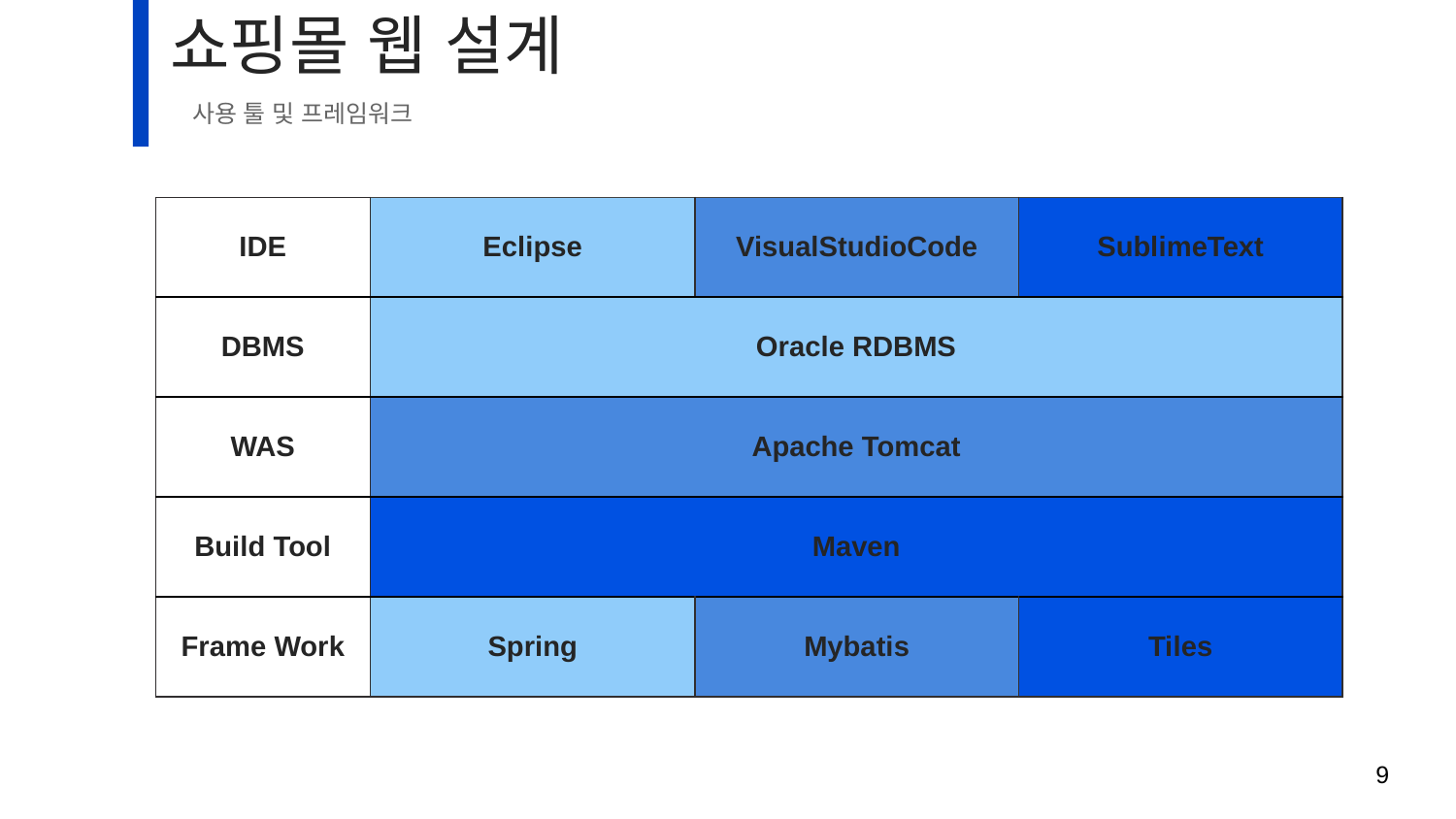

# 쇼핑몰 웹 설계
사용 툴 및 프레임워크
| IDE | Eclipse | VisualStudioCode | SublimeText |
| --- | --- | --- | --- |
| DBMS | Oracle RDBMS |  |  |
| WAS | Apache Tomcat |  |  |
| Build Tool | Maven |  |  |
| Frame Work | Spring | Mybatis | Tiles |
9